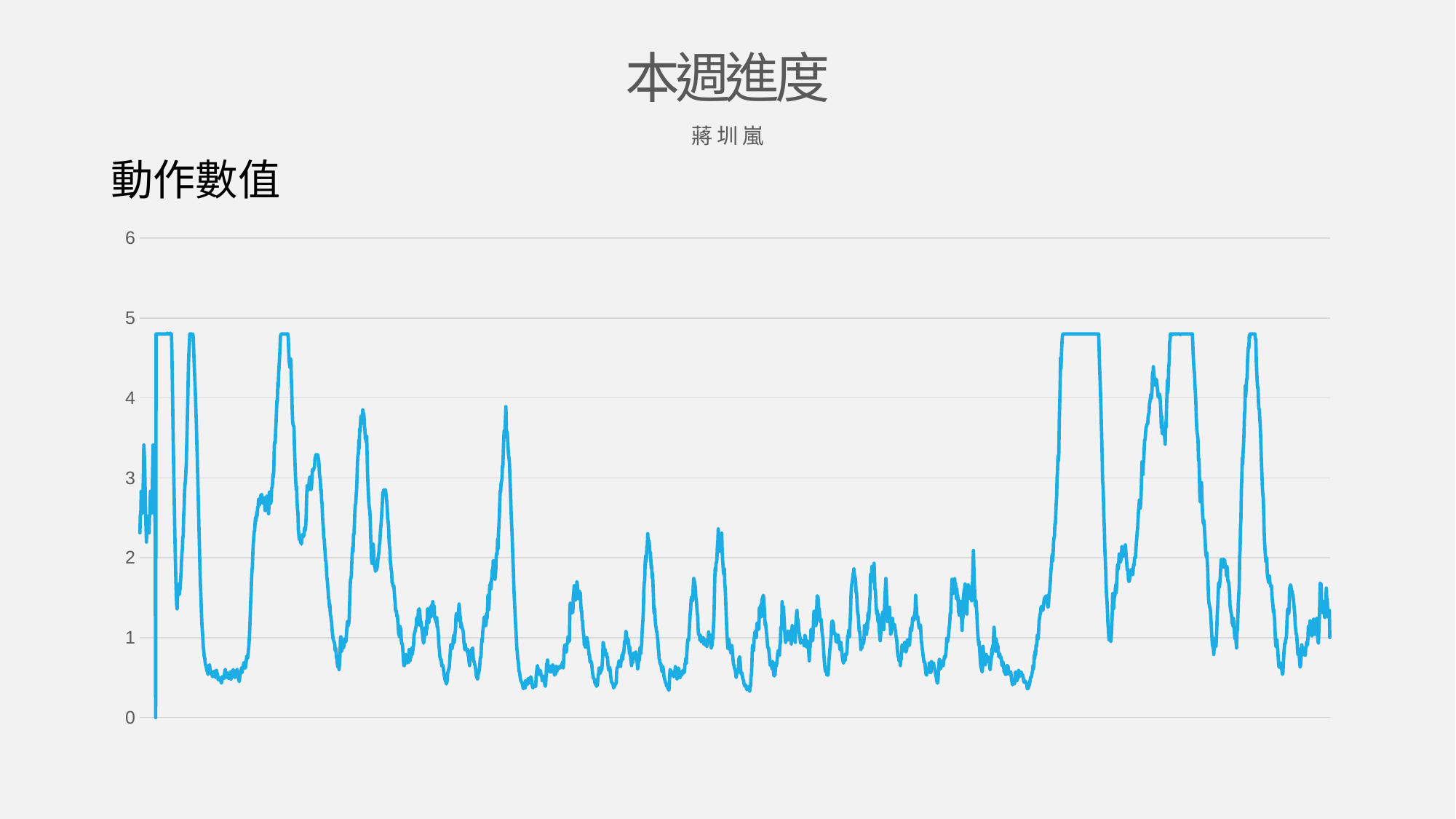

本週進度
蔣圳嵐
動作數值

### Chart

| Category | 數列 1 | 數列 2 | 數列 3 |
|---|---|---|---|
| 類別 1 | 2.31 | None | None |
| 類別 2 | 2.54 | None | None |
| 類別 3 | 2.53 | None | None |
| 類別 4 | 2.83 | None | None |